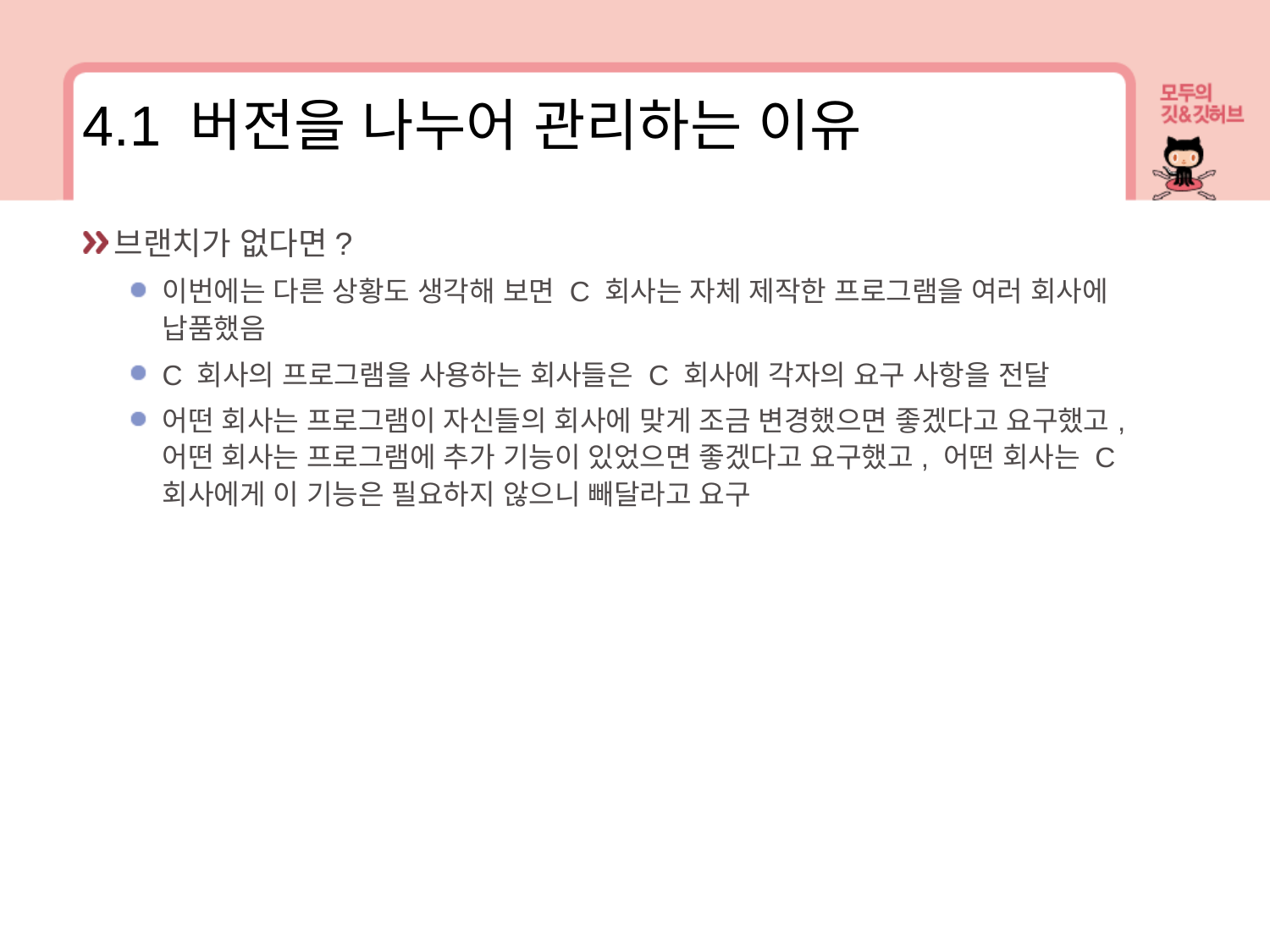

4.1 버전을 나누어 관리하는 이유
브랜치가 없다면?
이번에는 다른 상황도 생각해 보면 C 회사는 자체 제작한 프로그램을 여러 회사에 납품했음
C 회사의 프로그램을 사용하는 회사들은 C 회사에 각자의 요구 사항을 전달
어떤 회사는 프로그램이 자신들의 회사에 맞게 조금 변경했으면 좋겠다고 요구했고, 어떤 회사는 프로그램에 추가 기능이 있었으면 좋겠다고 요구했고, 어떤 회사는 C 회사에게 이 기능은 필요하지 않으니 빼달라고 요구